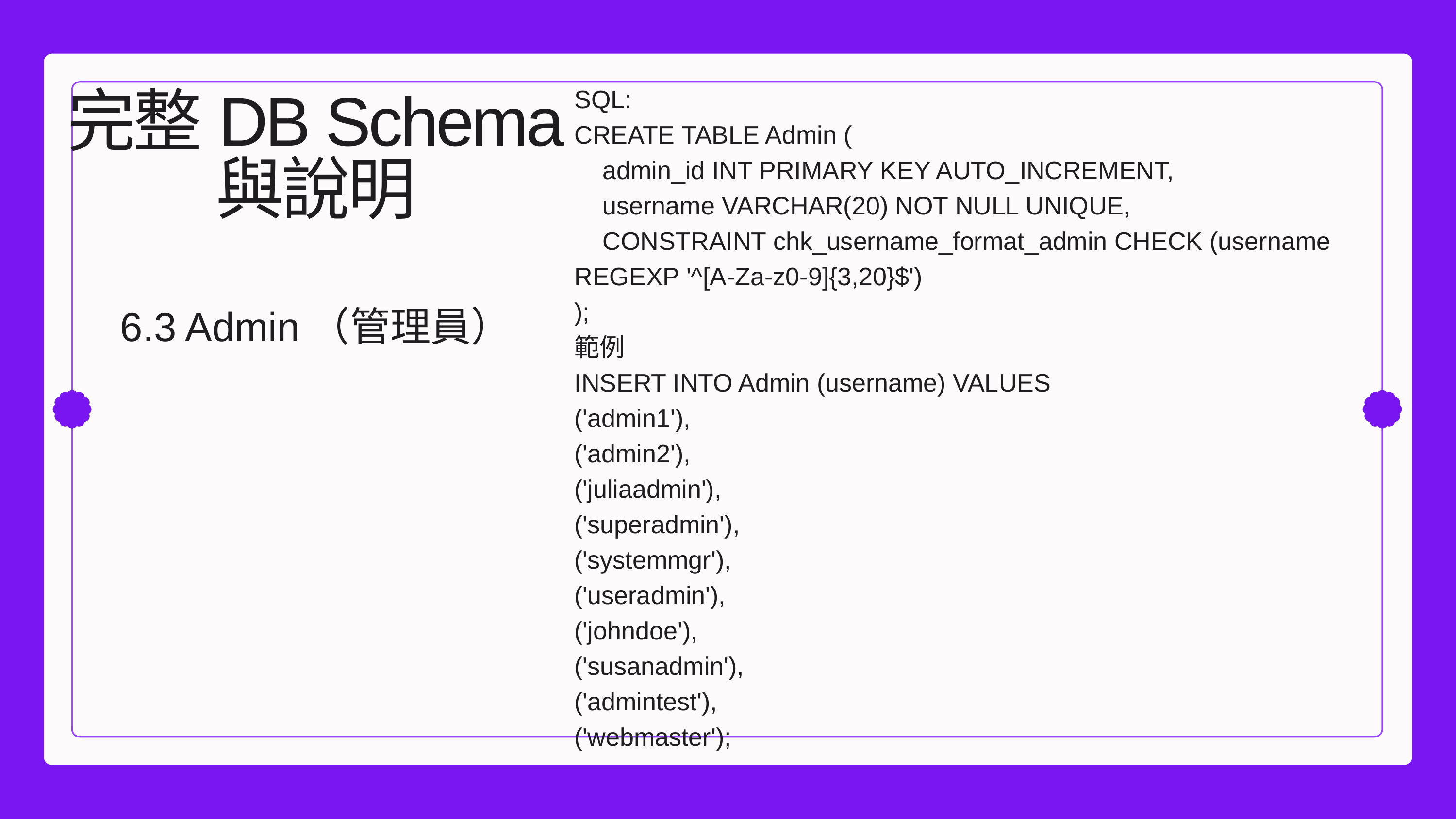

SQL:
CREATE TABLE Admin (
    admin_id INT PRIMARY KEY AUTO_INCREMENT,
    username VARCHAR(20) NOT NULL UNIQUE,
    CONSTRAINT chk_username_format_admin CHECK (username REGEXP '^[A-Za-z0-9]{3,20}$')
);
範例
INSERT INTO Admin (username) VALUES
('admin1'),
('admin2'),
('juliaadmin'),
('superadmin'),
('systemmgr'),
('useradmin'),
('johndoe'),
('susanadmin'),
('admintest'),
('webmaster');

完整DB Schema
與說明
6.3 Admin（管理員）